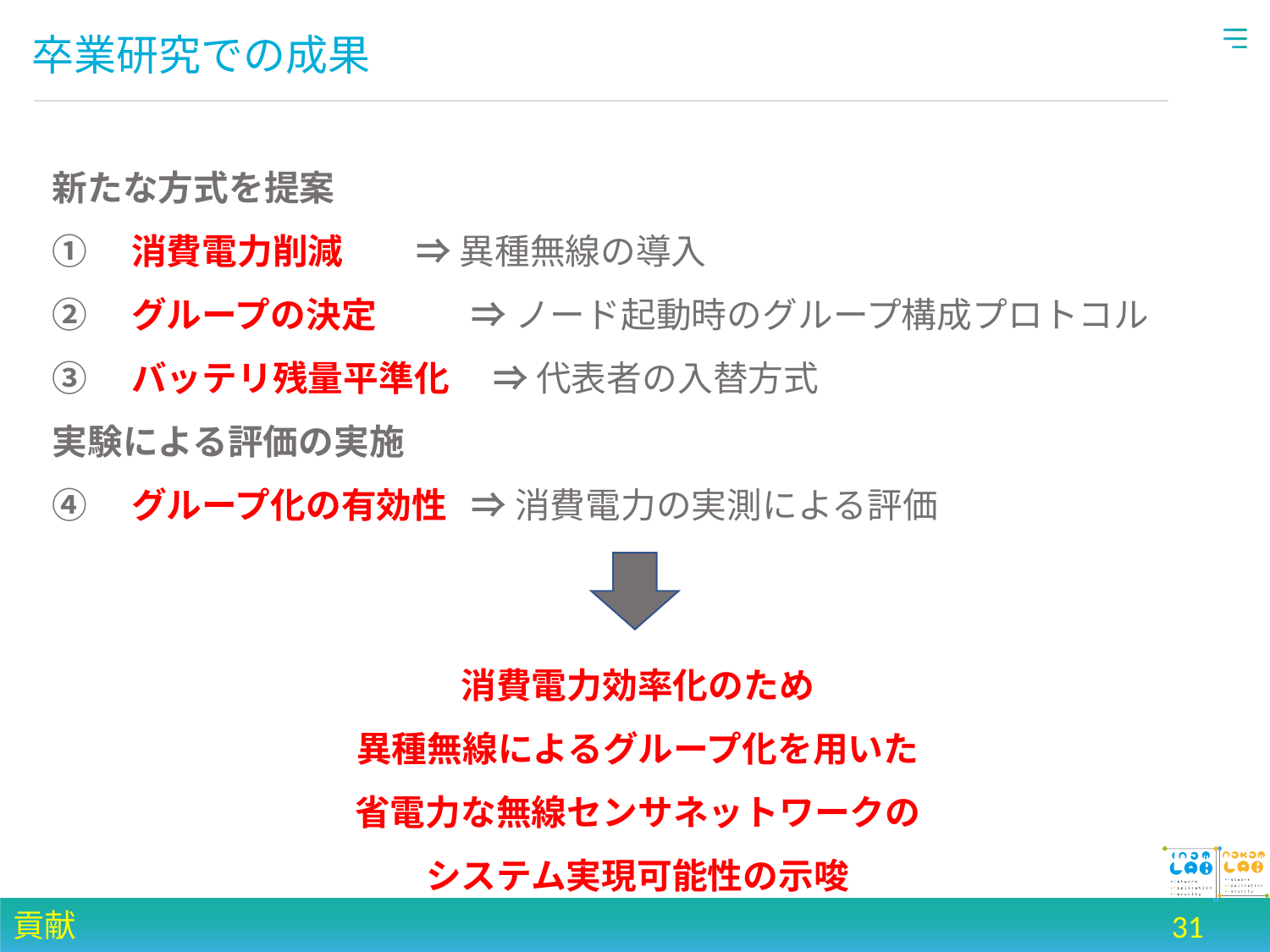

# 卒業研究での成果
新たな方式を提案
①　消費電力削減         ⇒ 異種無線の導入
②　グループの決定   　　⇒ ノード起動時のグループ構成プロトコル
③　バッテリ残量平準化　 ⇒ 代表者の入替方式
実験による評価の実施
④　グループ化の有効性   ⇒ 消費電力の実測による評価

消費電力効率化のため
異種無線によるグループ化を用いた
省電力な無線センサネットワークの
システム実現可能性の示唆
貢献